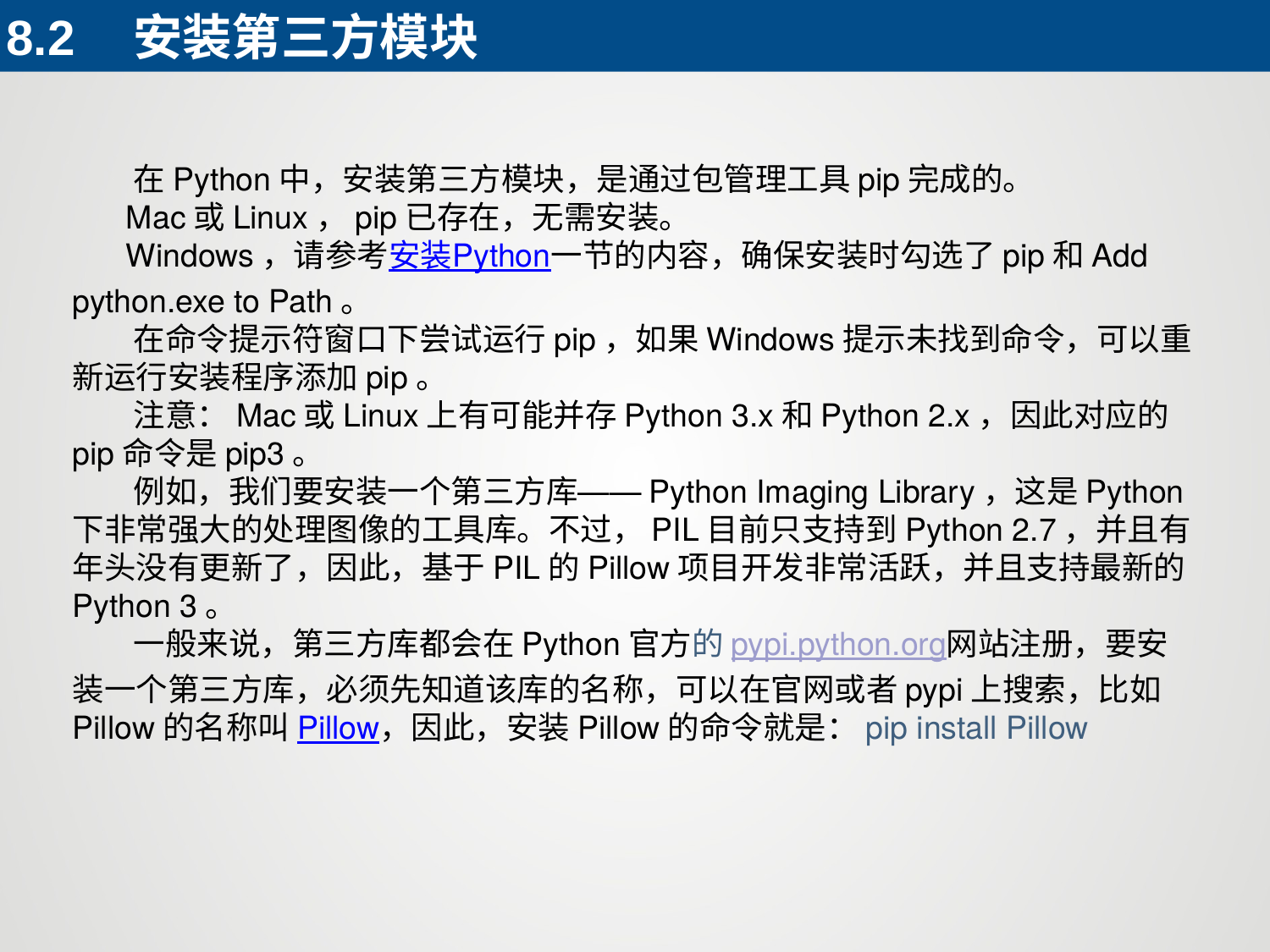

8.2	安装第三方模块
      在Python中，安装第三方模块，是通过包管理工具pip完成的。
      Mac或Linux，pip已存在，无需安装。
      Windows，请参考安装Python一节的内容，确保安装时勾选了pip和Add python.exe to Path。
      在命令提示符窗口下尝试运行pip，如果Windows提示未找到命令，可以重新运行安装程序添加pip。
      注意：Mac或Linux上有可能并存Python 3.x和Python 2.x，因此对应的pip命令是pip3。
      例如，我们要安装一个第三方库——Python Imaging Library，这是Python下非常强大的处理图像的工具库。不过，PIL目前只支持到Python 2.7，并且有年头没有更新了，因此，基于PIL的Pillow项目开发非常活跃，并且支持最新的Python 3。
      一般来说，第三方库都会在Python官方的pypi.python.org网站注册，要安装一个第三方库，必须先知道该库的名称，可以在官网或者pypi上搜索，比如Pillow的名称叫Pillow，因此，安装Pillow的命令就是：pip install Pillow